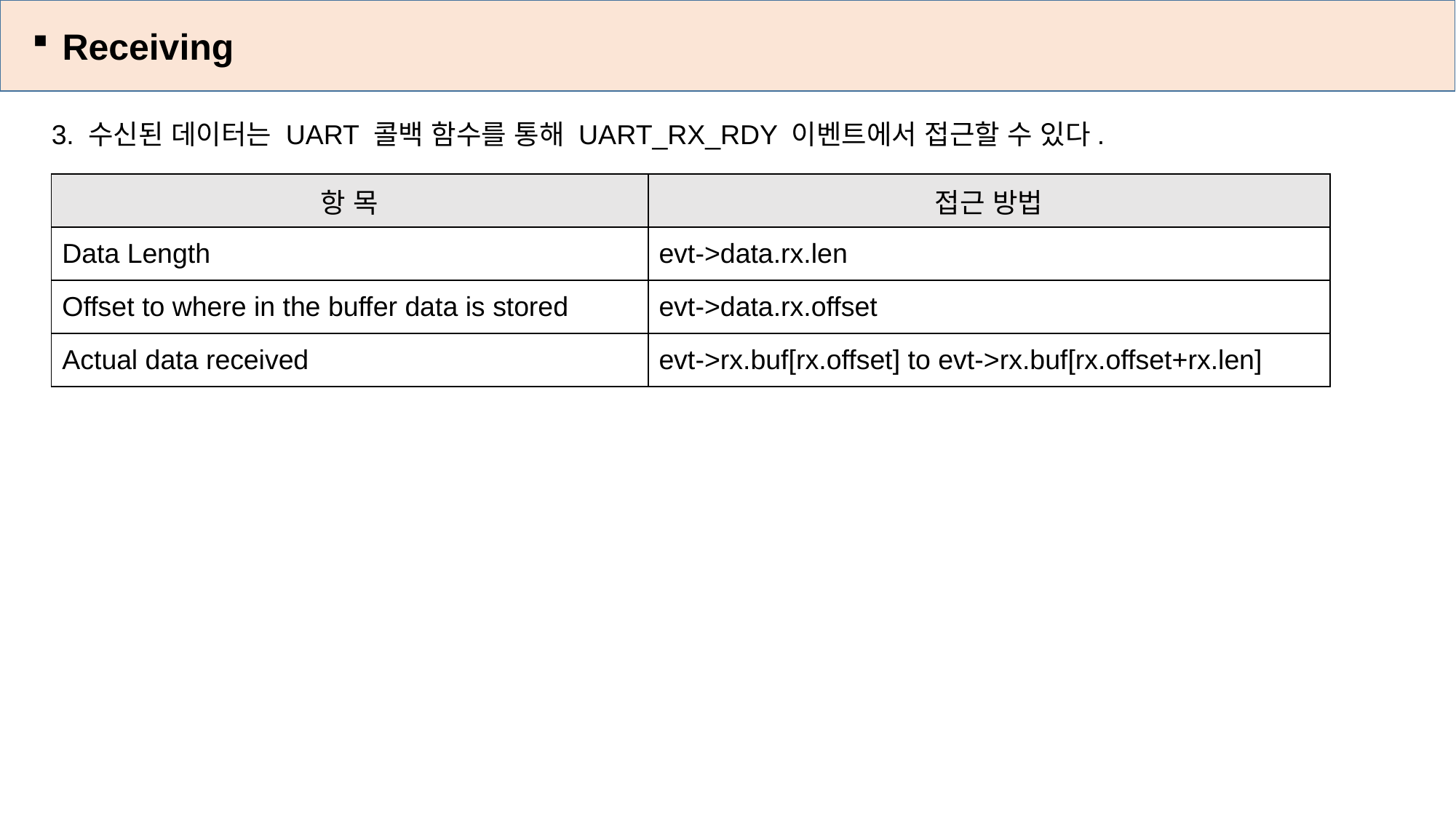

Receiving
3. 수신된 데이터는 UART 콜백 함수를 통해 UART_RX_RDY 이벤트에서 접근할 수 있다.

| 항 목 | 접근 방법 |
| --- | --- |
| Data Length | evt->data.rx.len |
| Offset to where in the buffer data is stored | evt->data.rx.offset |
| Actual data received | evt->rx.buf[rx.offset] to evt->rx.buf[rx.offset+rx.len] |